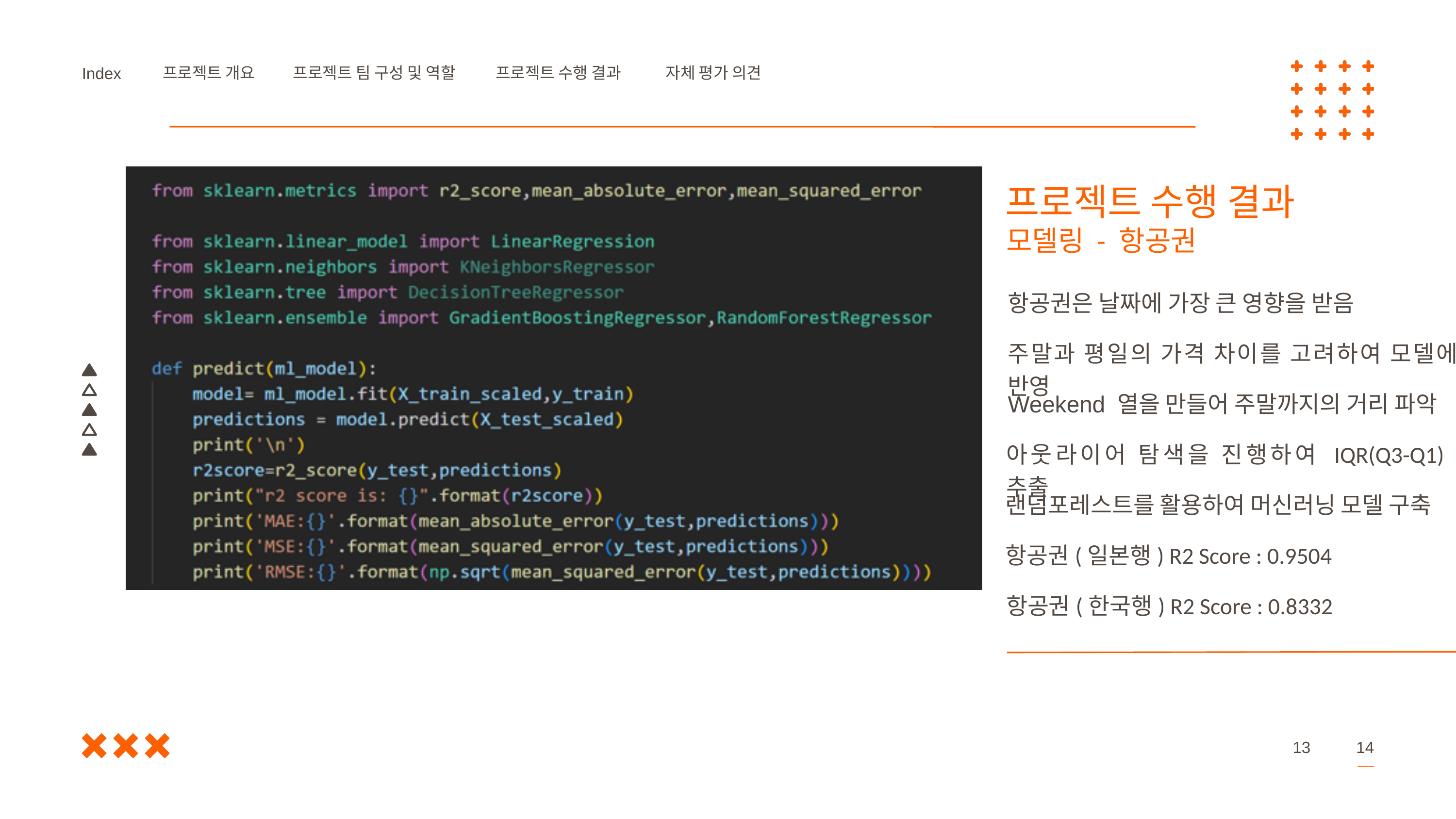

프로젝트 개요
프로젝트 팀 구성 및 역할
프로젝트 수행 결과
자체 평가 의견
Index

프로젝트 수행 결과
모델링 - 항공권
항공권은 날짜에 가장 큰 영향을 받음
주말과 평일의 가격 차이를 고려하여 모델에 반영

Weekend 열을 만들어 주말까지의 거리 파악
아웃라이어 탐색을 진행하여 IQR(Q3-Q1) 추출
랜덤포레스트를 활용하여 머신러닝 모델 구축
항공권(일본행) R2 Score : 0.9504
항공권(한국행) R2 Score : 0.8332

13
14